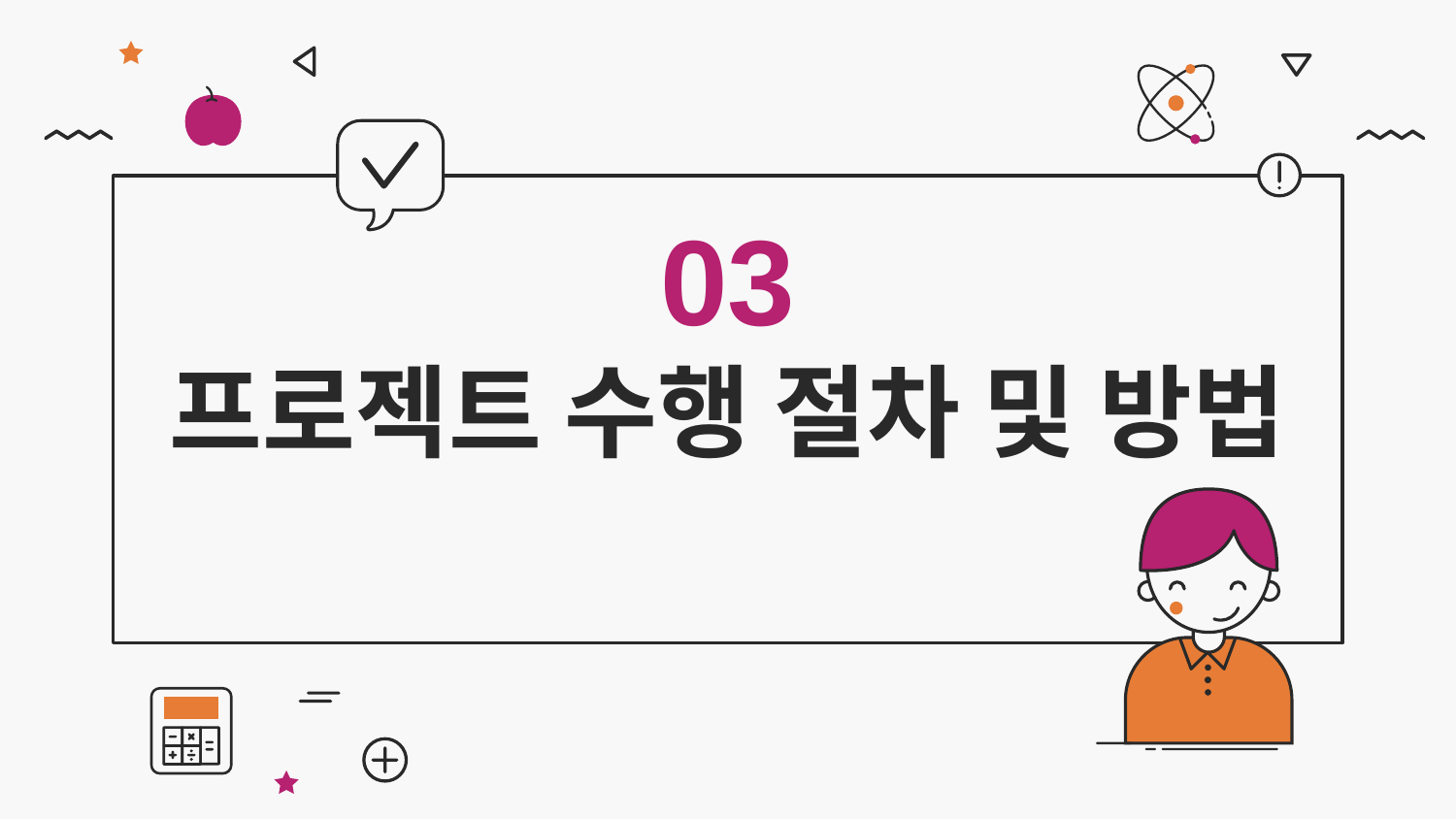

03
# 프로젝트 수행 절차 및 방법